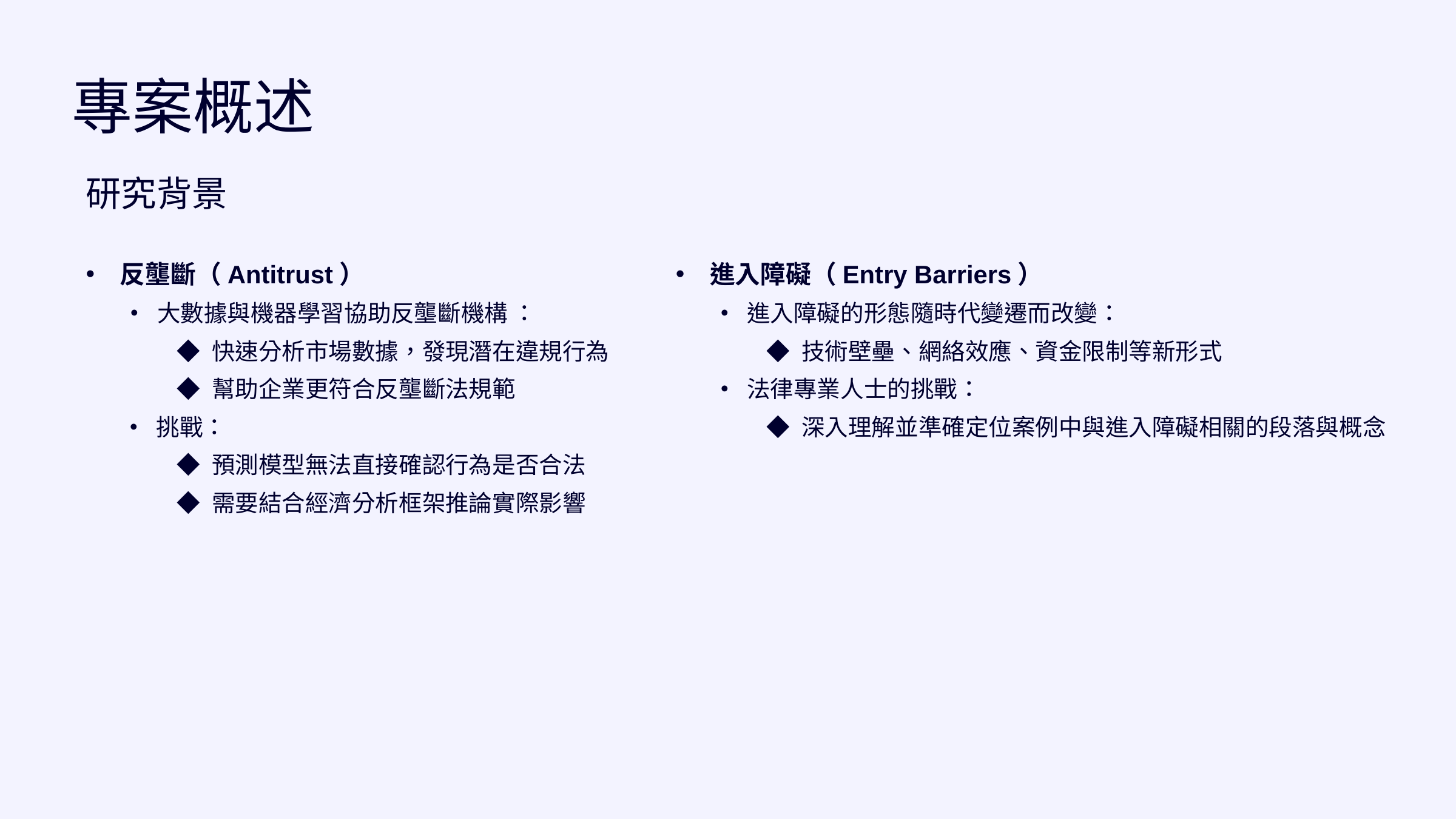

專案概述
研究背景
反壟斷（Antitrust）
       • 大數據與機器學習協助反壟斷機構 ：
◆ 快速分析市場數據，發現潛在違規行為
◆ 幫助企業更符合反壟斷法規範
       • 挑戰：
	◆ 預測模型無法直接確認行為是否合法
	◆ 需要結合經濟分析框架推論實際影響

進入障礙（Entry Barriers）
       • 進入障礙的形態隨時代變遷而改變：
	◆ 技術壁壘、網絡效應、資金限制等新形式
       • 法律專業人士的挑戰：
	◆ 深入理解並準確定位案例中與進入障礙相關的段落與概念